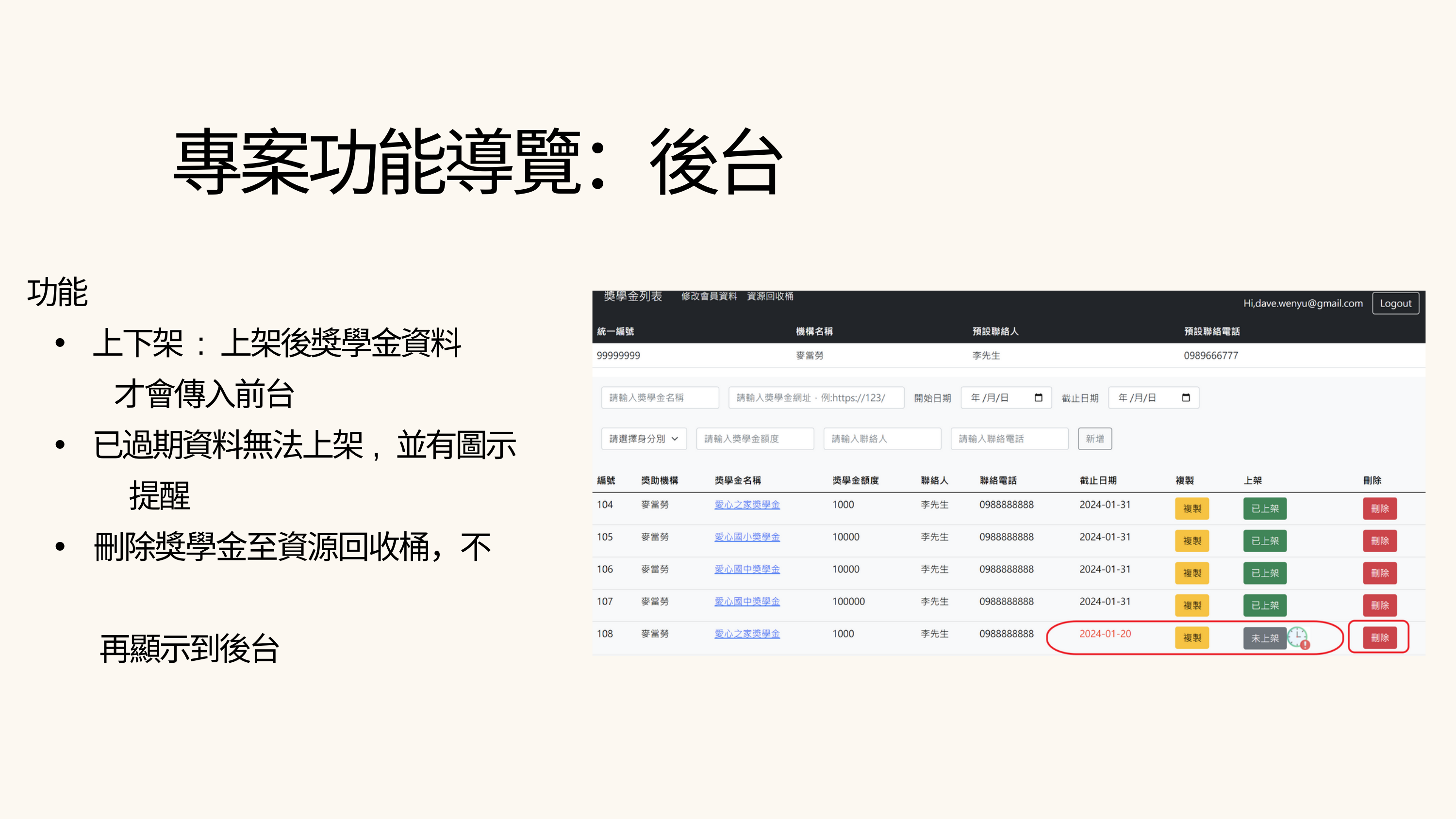

專案功能導覽：後台
功能
  上下架 : 上架後獎學金資料
　　	   才會傳入前台
  已過期資料無法上架, 並有圖示
	    提醒
  刪除獎學金至資源回收桶，不
	再顯示到後台